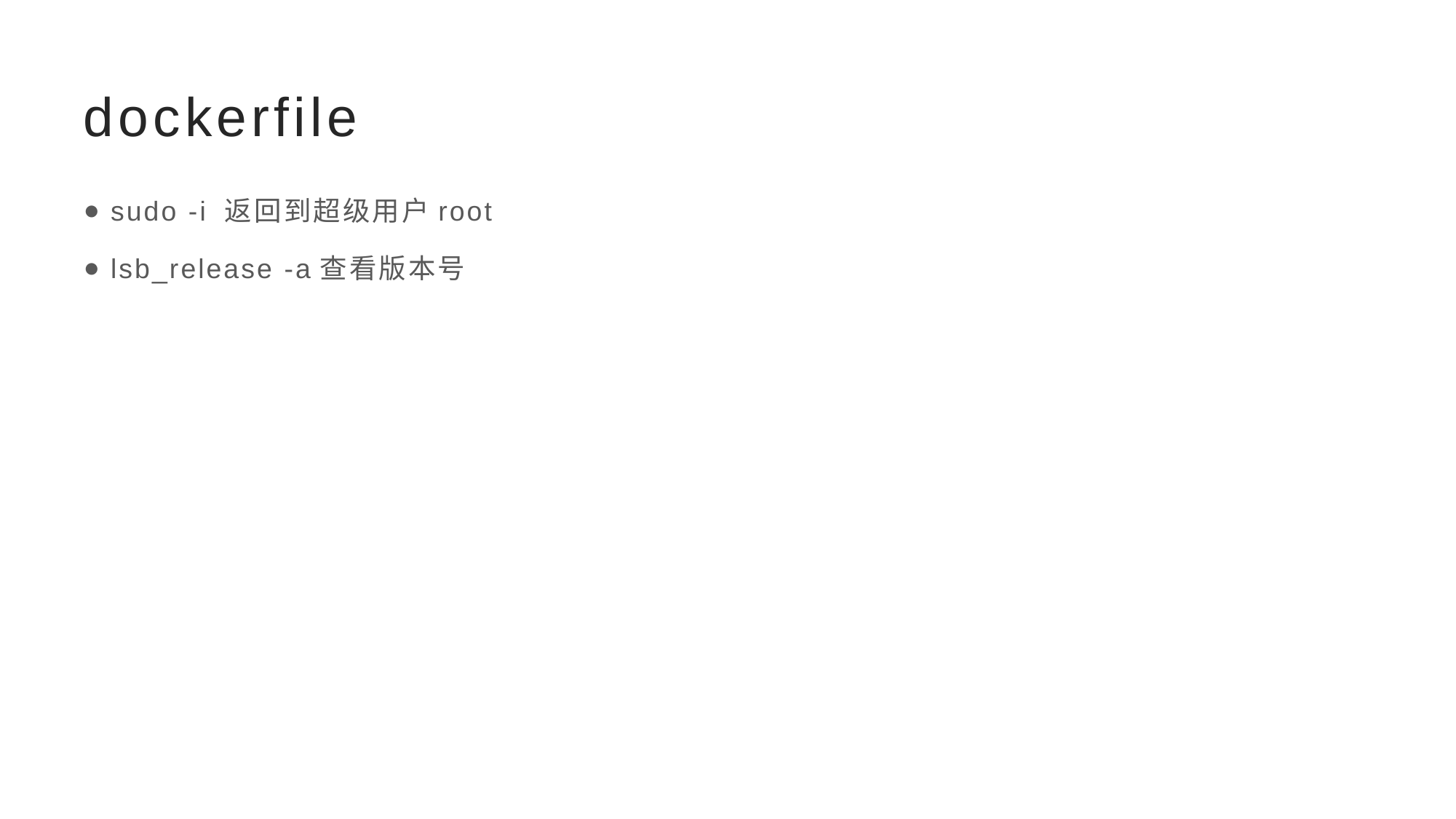

# dockerfile
sudo -i 返回到超级用户root
lsb_release -a查看版本号